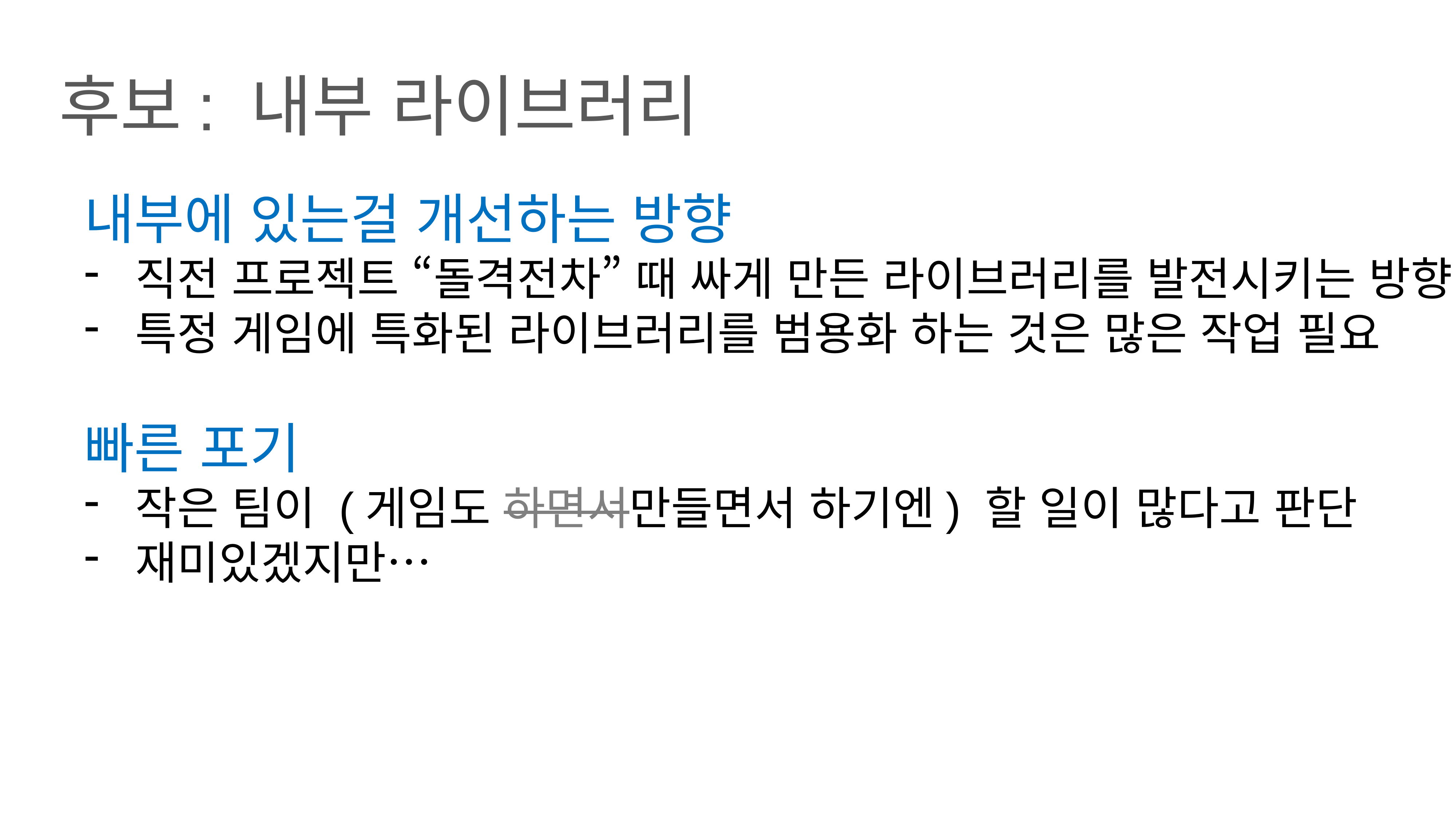

후보: 내부 라이브러리
내부에 있는걸 개선하는 방향
직전 프로젝트 “돌격전차” 때 싸게 만든 라이브러리를 발전시키는 방향
특정 게임에 특화된 라이브러리를 범용화 하는 것은 많은 작업 필요

빠른 포기
작은 팀이 (게임도 하면서만들면서 하기엔) 할 일이 많다고 판단
재미있겠지만…